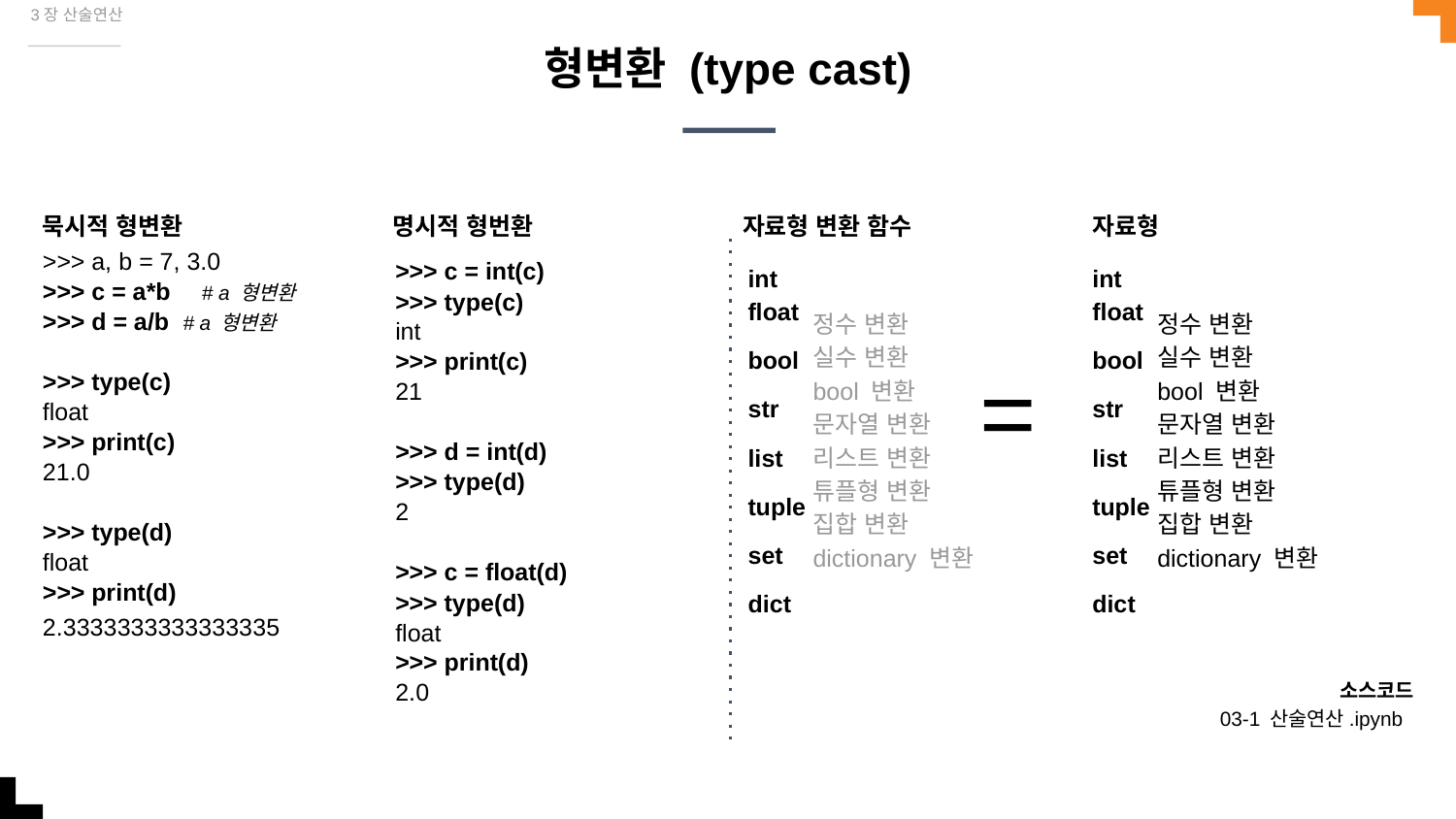

3장 산술연산
# 형변환 (type cast)
묵시적 형변환
명시적 형번환
자료형 변환 함수
자료형
int
float
bool
str
list
tuple
set
dict
정수 변환
실수 변환
bool 변환
문자열 변환
리스트 변환
튜플형 변환
집합 변환
dictionary 변환
int
float
bool
str
list
tuple
set
dict
정수 변환
실수 변환
bool 변환
문자열 변환
리스트 변환
튜플형 변환
집합 변환
dictionary 변환
>>> a, b = 7, 3.0
>>> c = a*b 	  # a 형변환
>>> d = a/b  # a 형변환

>>> type(c)
float
>>> print(c)
21.0

>>> type(d)
float
>>> print(d)
2.3333333333333335

>>> c = int(c)
>>> type(c)
int
>>> print(c)
21

>>> d = int(d)
>>> type(d)
2

>>> c = float(d)
>>> type(d)
float
>>> print(d)
2.0

=
소스코드
03-1 산술연산.ipynb